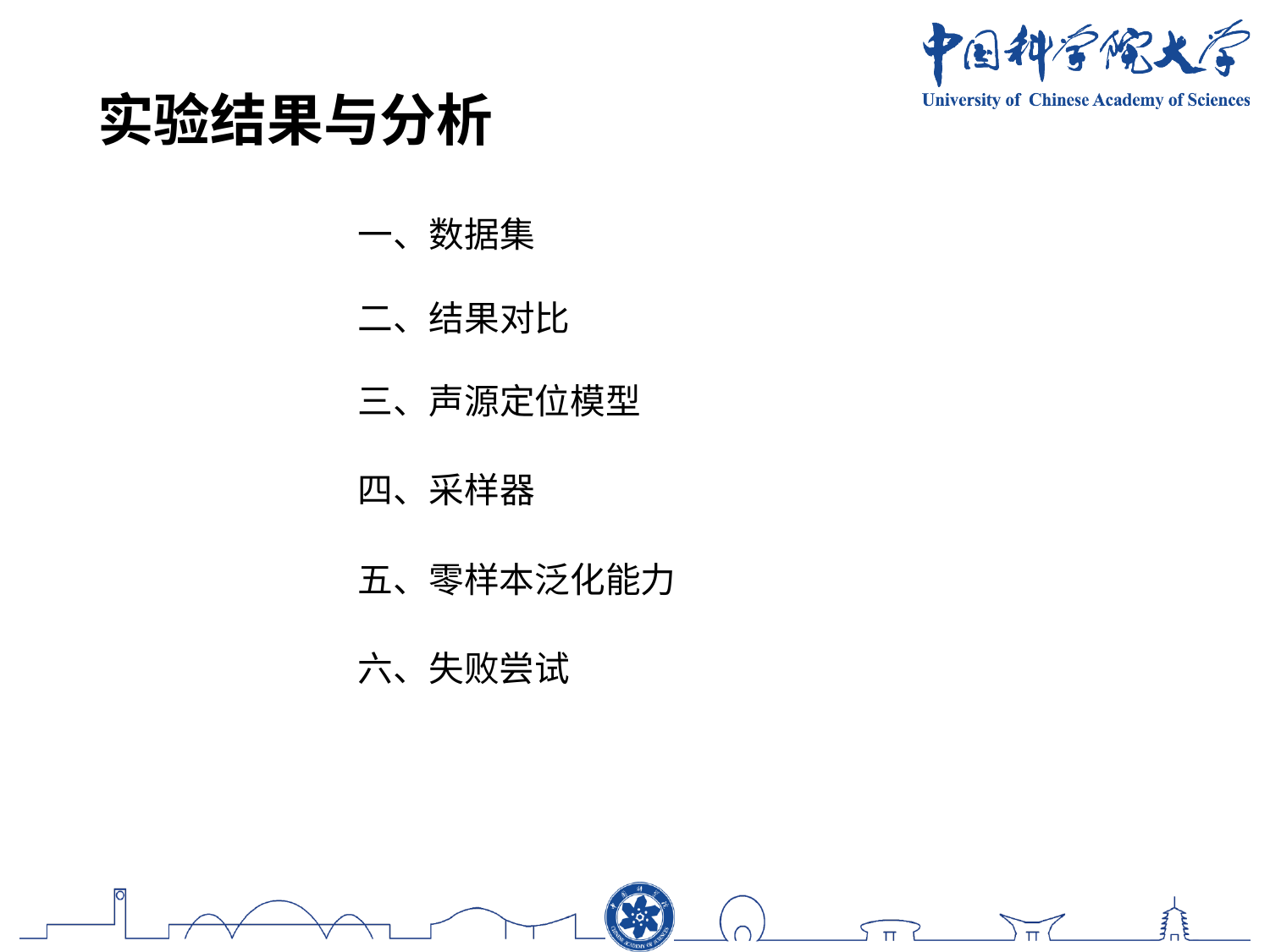

实验结果与分析
一、数据集
二、结果对比
三、声源定位模型
四、采样器
五、零样本泛化能力
六、失败尝试